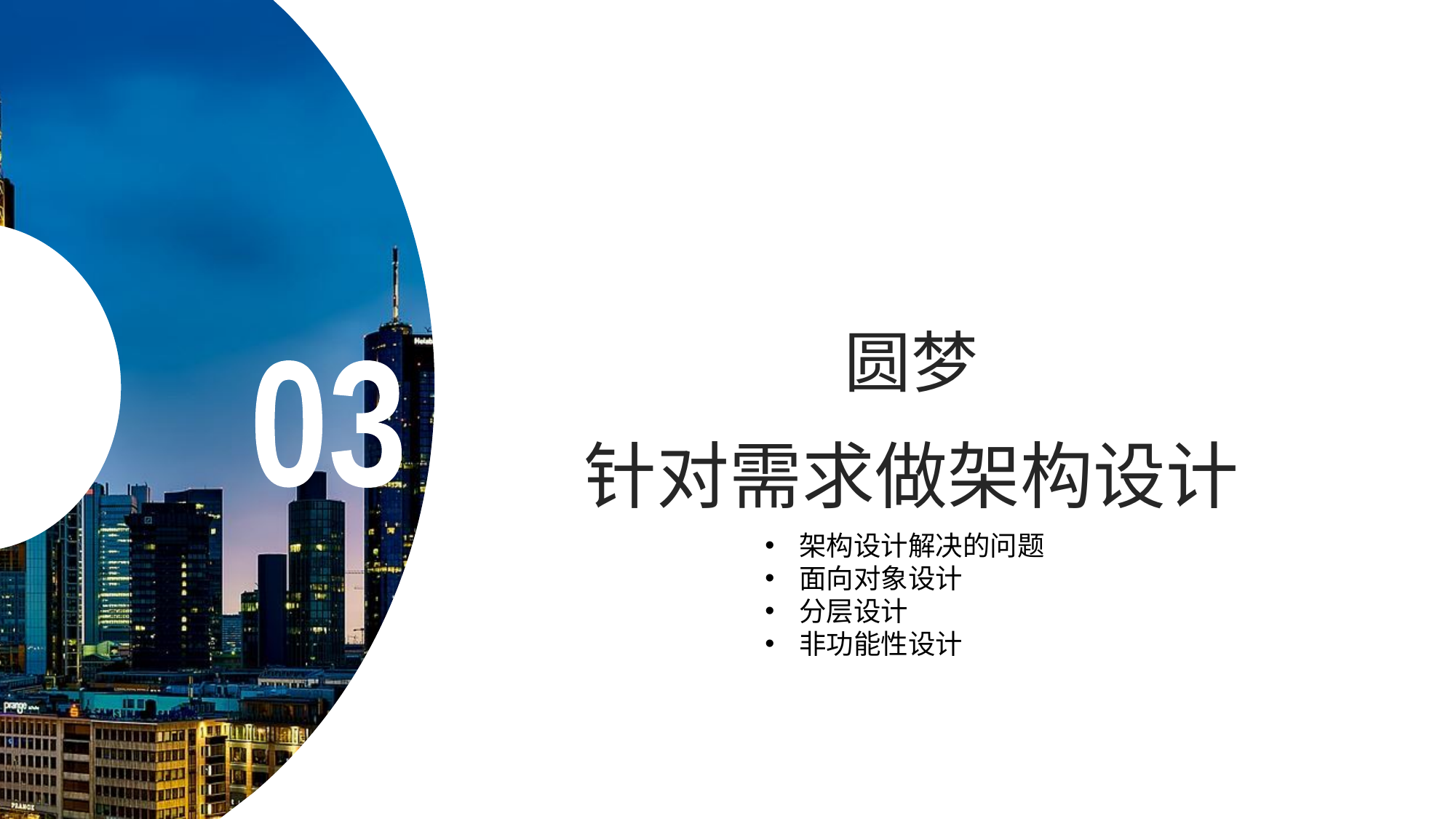

圆梦
03
针对需求做架构设计
架构设计解决的问题
面向对象设计
分层设计
非功能性设计